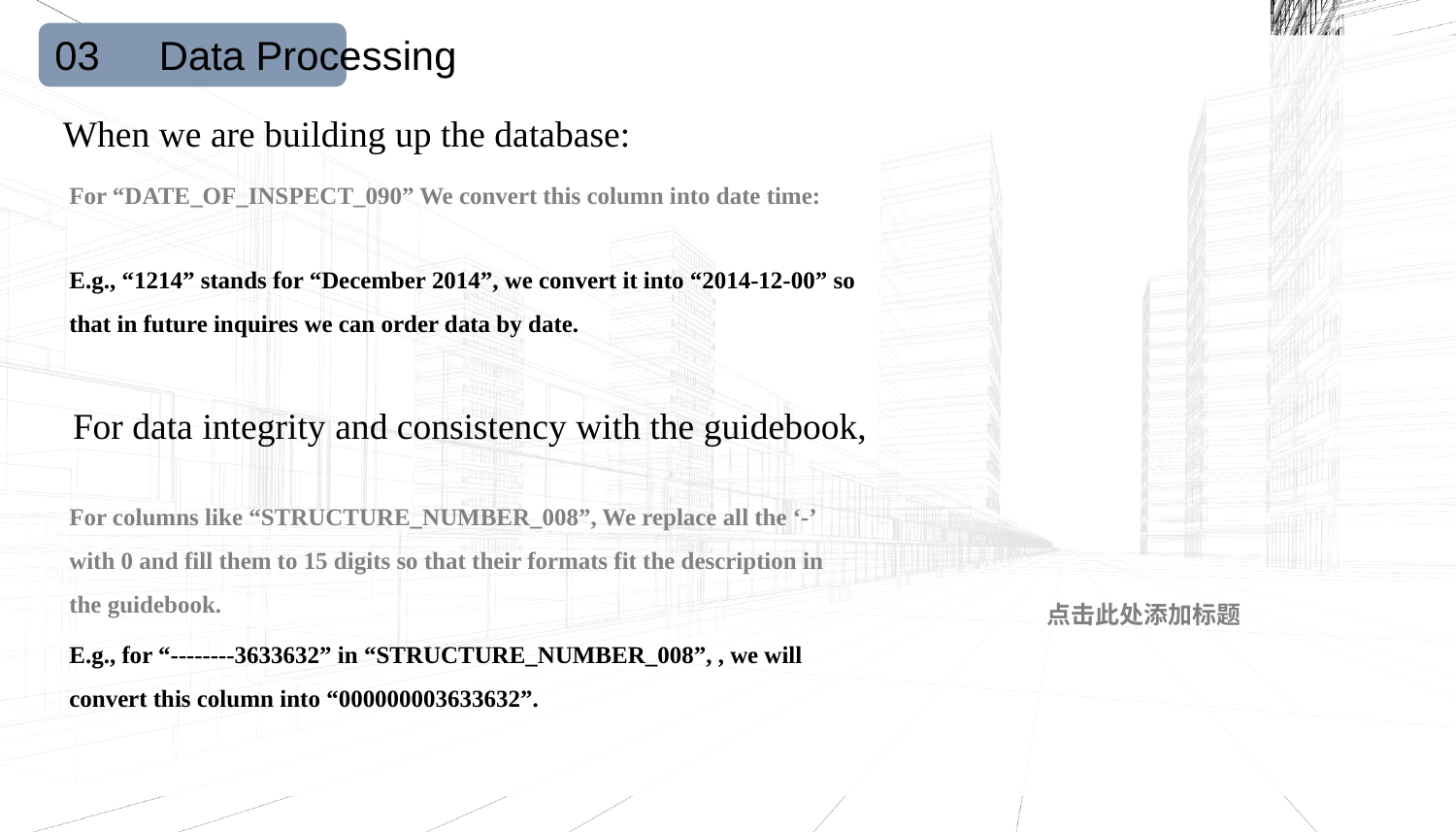

03
Data Processing
When we are building up the database:
For “DATE_OF_INSPECT_090” We convert this column into date time:
E.g., “1214” stands for “December 2014”, we convert it into “2014-12-00” so that in future inquires we can order data by date.
For data integrity and consistency with the guidebook,
For columns like “STRUCTURE_NUMBER_008”, We replace all the ‘-’ with 0 and fill them to 15 digits so that their formats fit the description in the guidebook.
点击此处添加标题
E.g., for “--------3633632” in “STRUCTURE_NUMBER_008”, , we will convert this column into “000000003633632”.